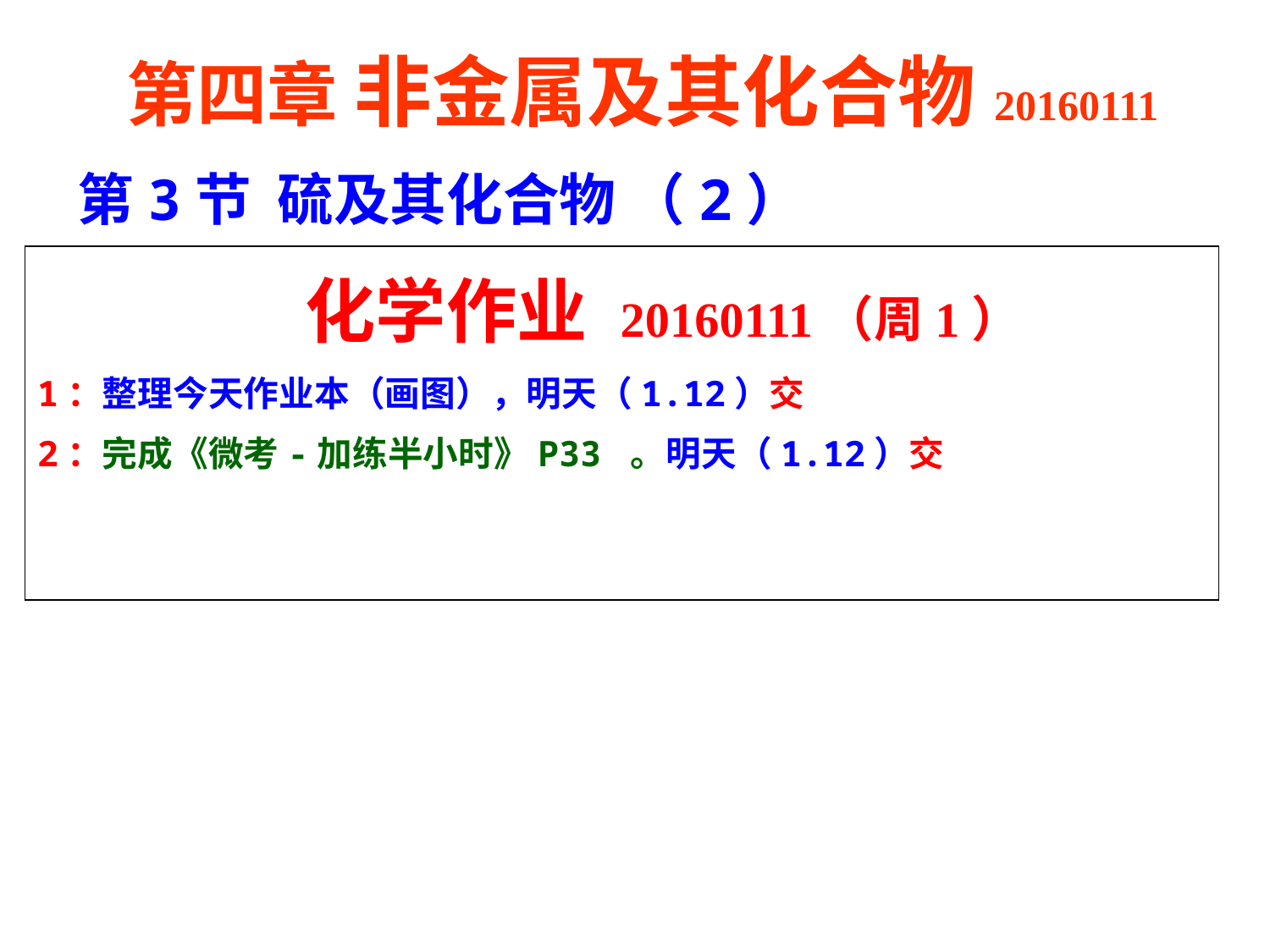

第四章 非金属及其化合物20160111
第3节  硫及其化合物 （2）
             化学作业 20160111（周1）
1：整理今天作业本（画图），明天（1.12）交
2：完成《微考-加练半小时》P33 。明天（1.12）交